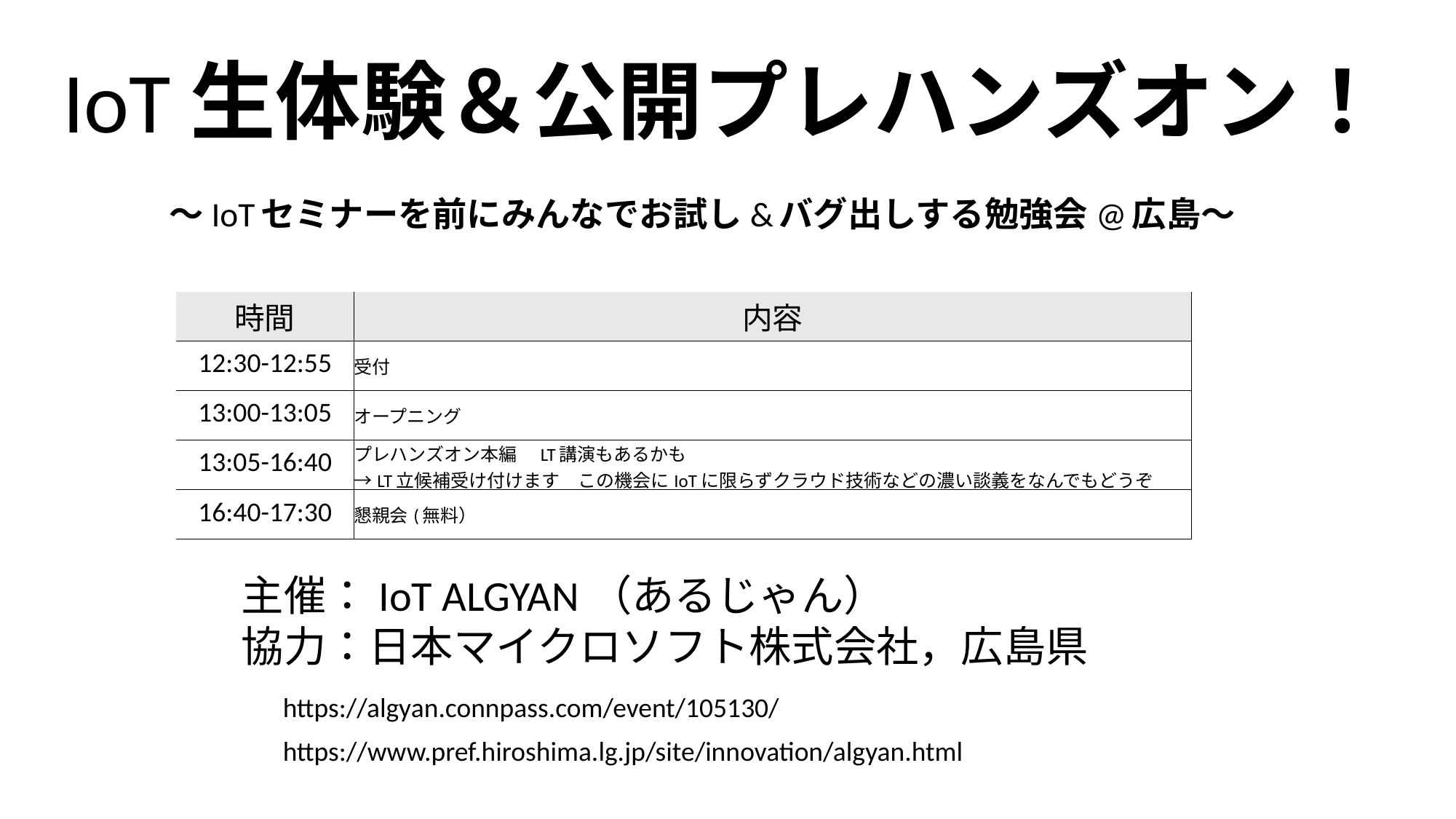

# IoT生体験＆公開プレハンズオン！
～IoTセミナーを前にみんなでお試し&バグ出しする勉強会@広島～
| 時間 | 内容 |
| --- | --- |
| 12:30-12:55 | 受付 |
| 13:00-13:05 | オープニング |
| 13:05-16:40 | プレハンズオン本編　LT講演もあるかも →LT立候補受け付けます　この機会にIoTに限らずクラウド技術などの濃い談義をなんでもどうぞ |
| 16:40-17:30 | 懇親会(無料） |
主催：IoT ALGYAN（あるじゃん）
協力：日本マイクロソフト株式会社，広島県

https://algyan.connpass.com/event/105130/
https://www.pref.hiroshima.lg.jp/site/innovation/algyan.html